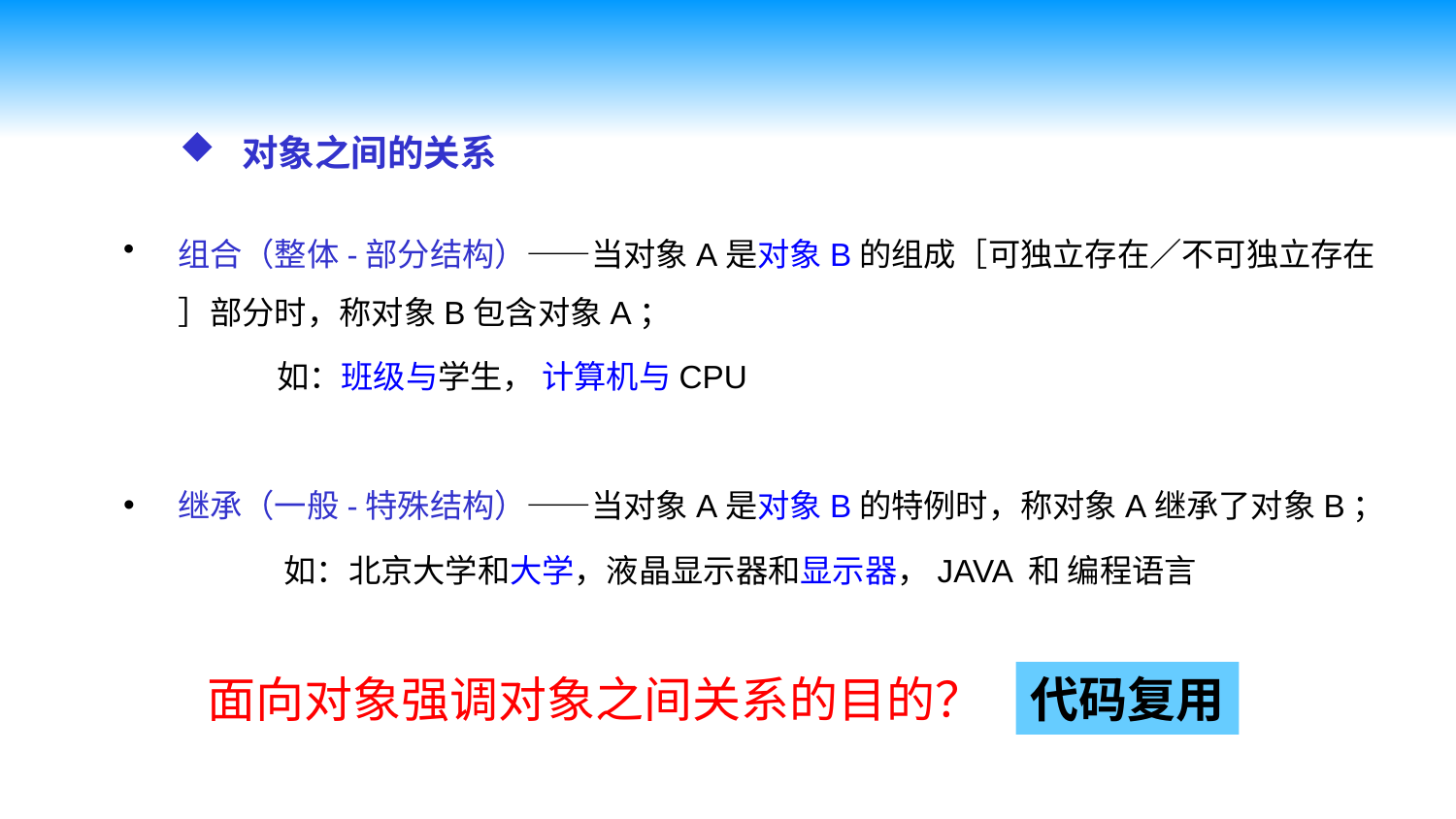

对象之间的关系
组合（整体-部分结构）——当对象A是对象B的组成［可独立存在／不可独立存在］部分时，称对象B包含对象A；
                    如：班级与学生， 计算机与CPU

继承（一般-特殊结构）——当对象A是对象B的特例时，称对象A继承了对象B；
                     如：北京大学和大学，液晶显示器和显示器，JAVA 和 编程语言

面向对象强调对象之间关系的目的？
代码复用